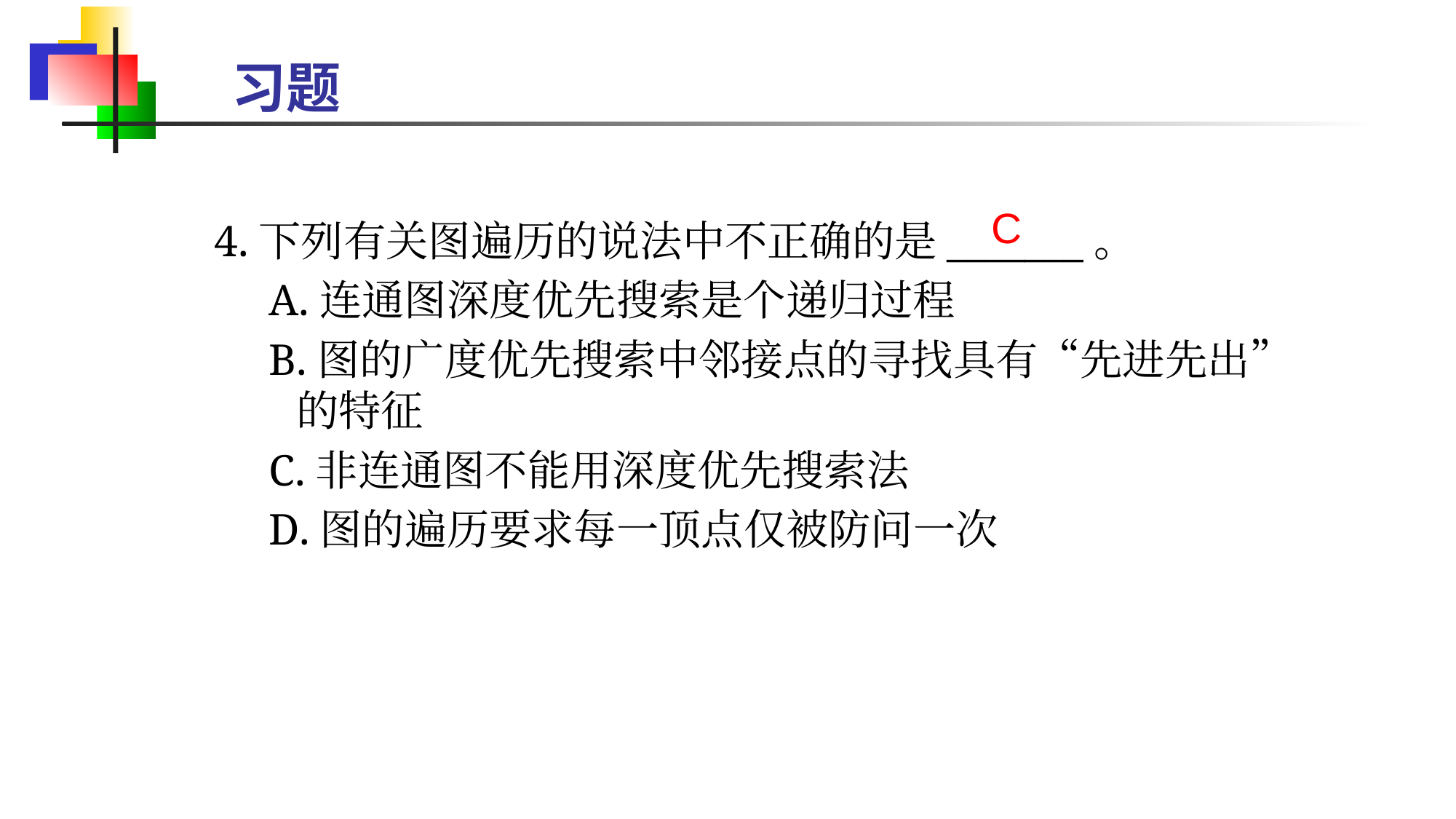

# 习题

4.下列有关图遍历的说法中不正确的是_______。
A.连通图深度优先搜索是个递归过程
B.图的广度优先搜索中邻接点的寻找具有“先进先出”的特征
C.非连通图不能用深度优先搜索法
D.图的遍历要求每一顶点仅被防问一次

C